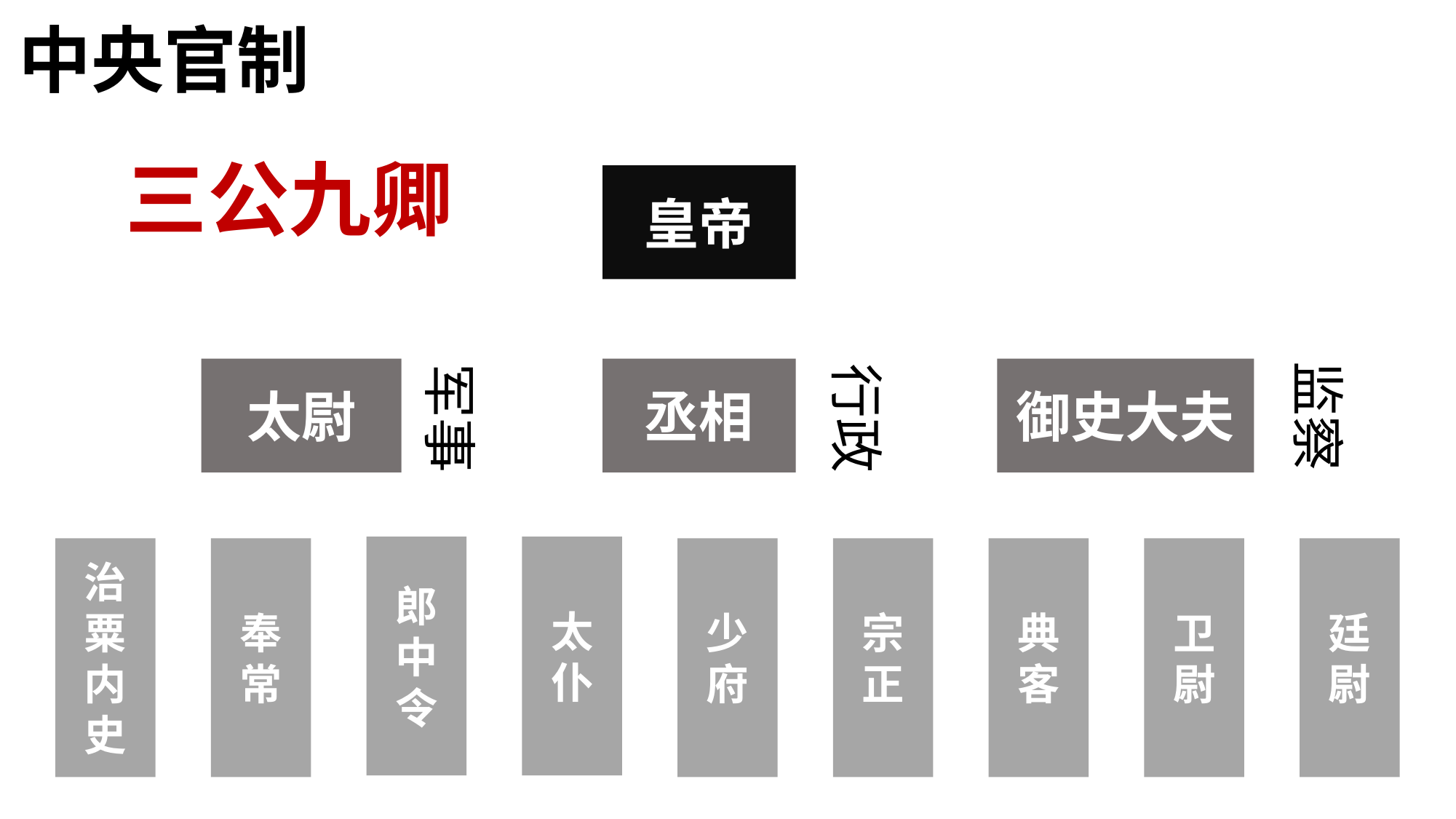

中央官制
三公九卿
皇帝
监察
军事
行政
太尉
御史大夫
丞相
郎中令
太仆
治
粟
内
史
奉常
少府
宗正
典客
卫尉
廷尉